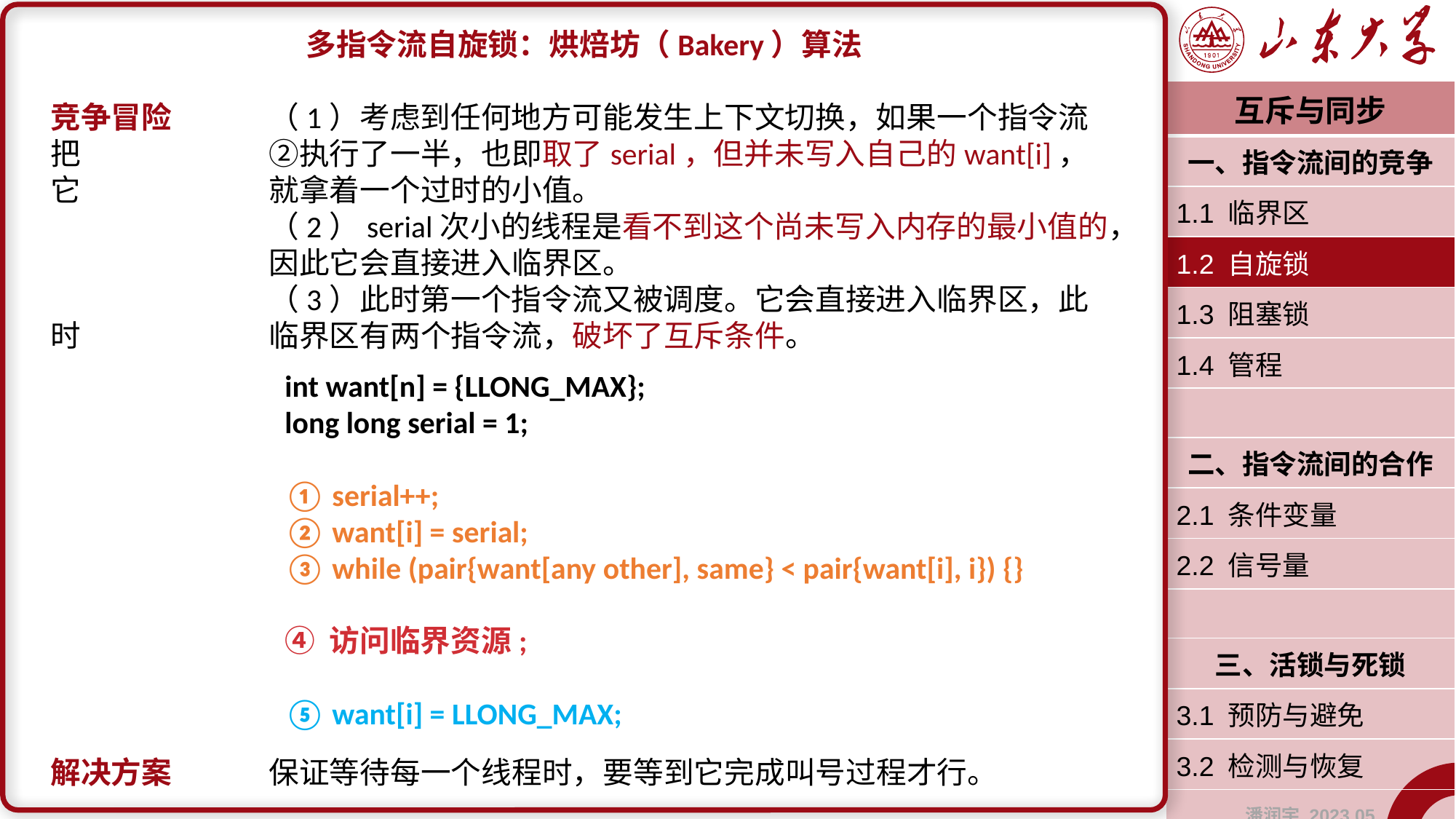

多指令流自旋锁：烘焙坊（Bakery）算法

竞争冒险	（1）考虑到任何地方可能发生上下文切换，如果一个指令流把		②执行了一半，也即取了serial，但并未写入自己的want[i]，它		就拿着一个过时的小值。
		（2）serial次小的线程是看不到这个尚未写入内存的最小值的，		因此它会直接进入临界区。
		（3）此时第一个指令流又被调度。它会直接进入临界区，此时		临界区有两个指令流，破坏了互斥条件。

解决方案	保证等待每一个线程时，要等到它完成叫号过程才行。
| 互斥与同步 |
| --- |
| 一、指令流间的竞争 |
| 1.1 临界区 |
| 1.2 自旋锁 |
| 1.3 阻塞锁 |
| 1.4 管程 |
|  |
| 二、指令流间的合作 |
| 2.1 条件变量 |
| 2.2 信号量 |
|  |
| 三、活锁与死锁 |
| 3.1 预防与避免 |
| 3.2 检测与恢复 |
| 潘润宇 2023.05 |
int want[n] = {LLONG_MAX};
long long serial = 1;

① serial++;
② want[i] = serial;
③ while (pair{want[any other], same} < pair{want[i], i}) {}

④ 访问临界资源;

⑤ want[i] = LLONG_MAX;